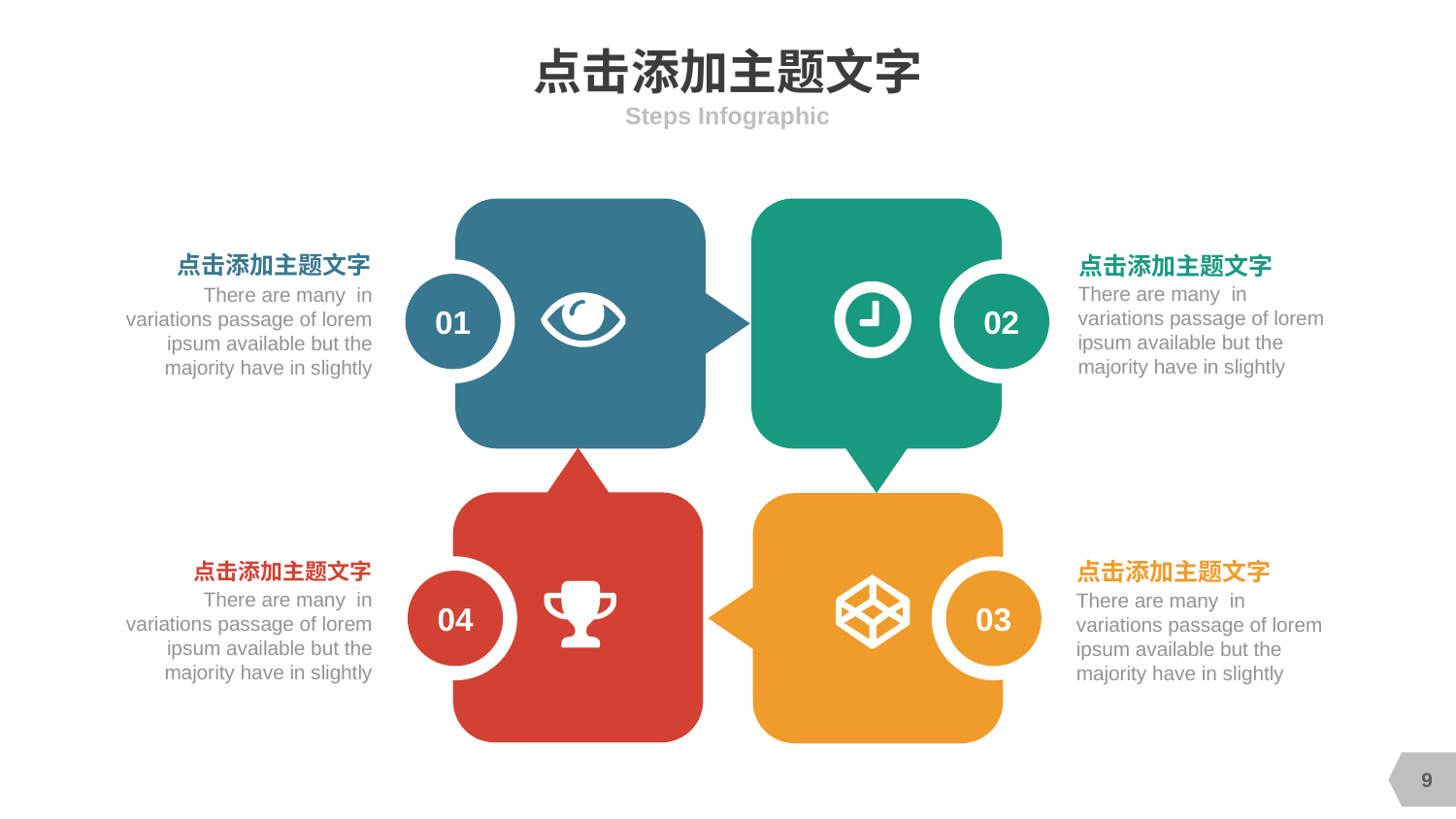

# 点击添加主题文字
Steps Infographic

点击添加主题文字
There are many  in variations passage of lorem ipsum available but the majority have in slightly
点击添加主题文字
There are many  in variations passage of lorem ipsum available but the majority have in slightly

01

02

04

03
点击添加主题文字
There are many  in variations passage of lorem ipsum available but the majority have in slightly
点击添加主题文字
There are many  in variations passage of lorem ipsum available but the majority have in slightly

9